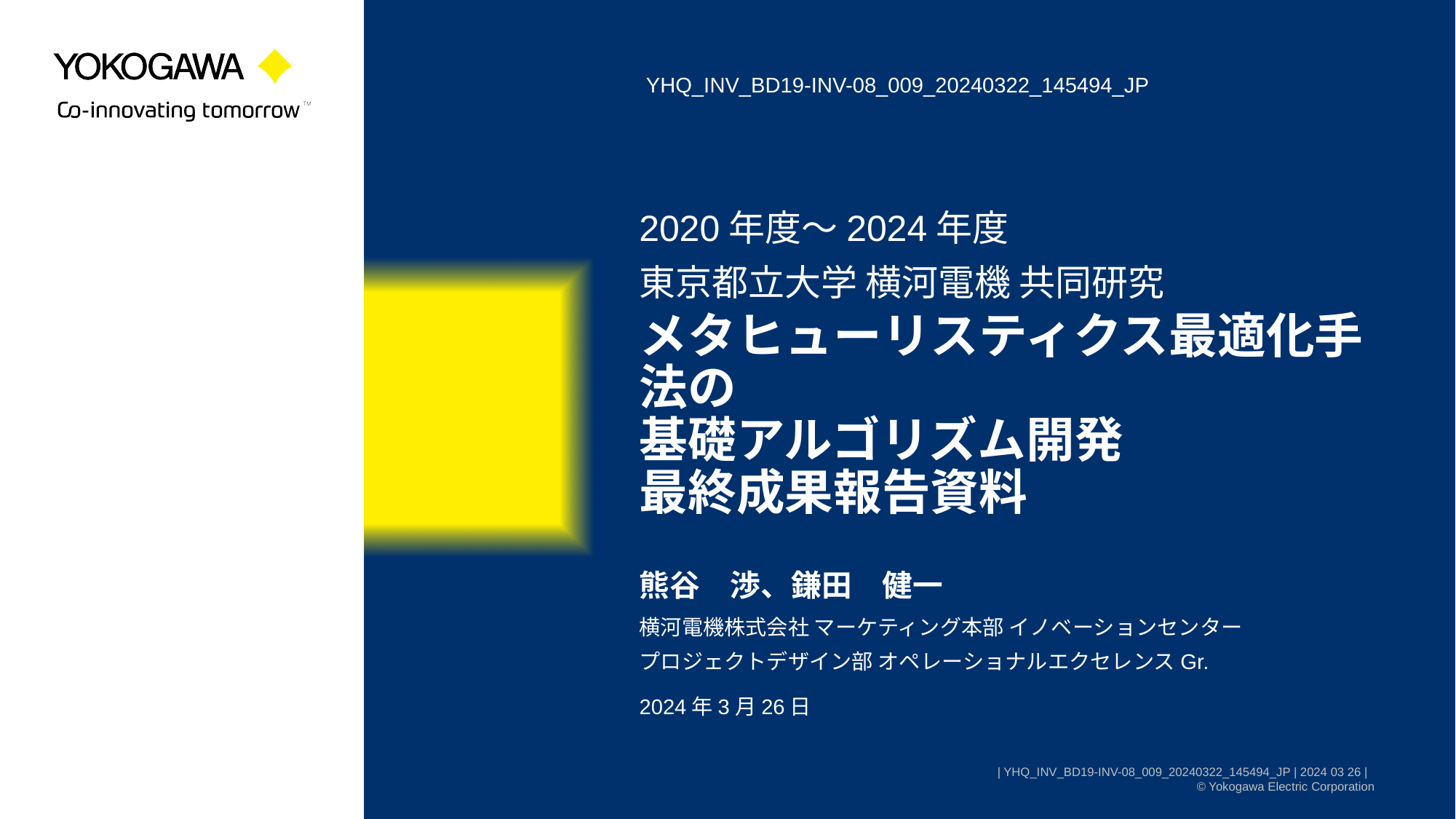

YHQ_INV_BD19-INV-08_009_20240322_145494_JP
2020年度～2024年度
東京都立大学 横河電機 共同研究
# メタヒューリスティクス最適化手法の 基礎アルゴリズム開発 最終成果報告資料
熊谷　渉、鎌田　健一
横河電機株式会社 マーケティング本部 イノベーションセンター
プロジェクトデザイン部 オペレーショナルエクセレンスGr.
2024年3月26日